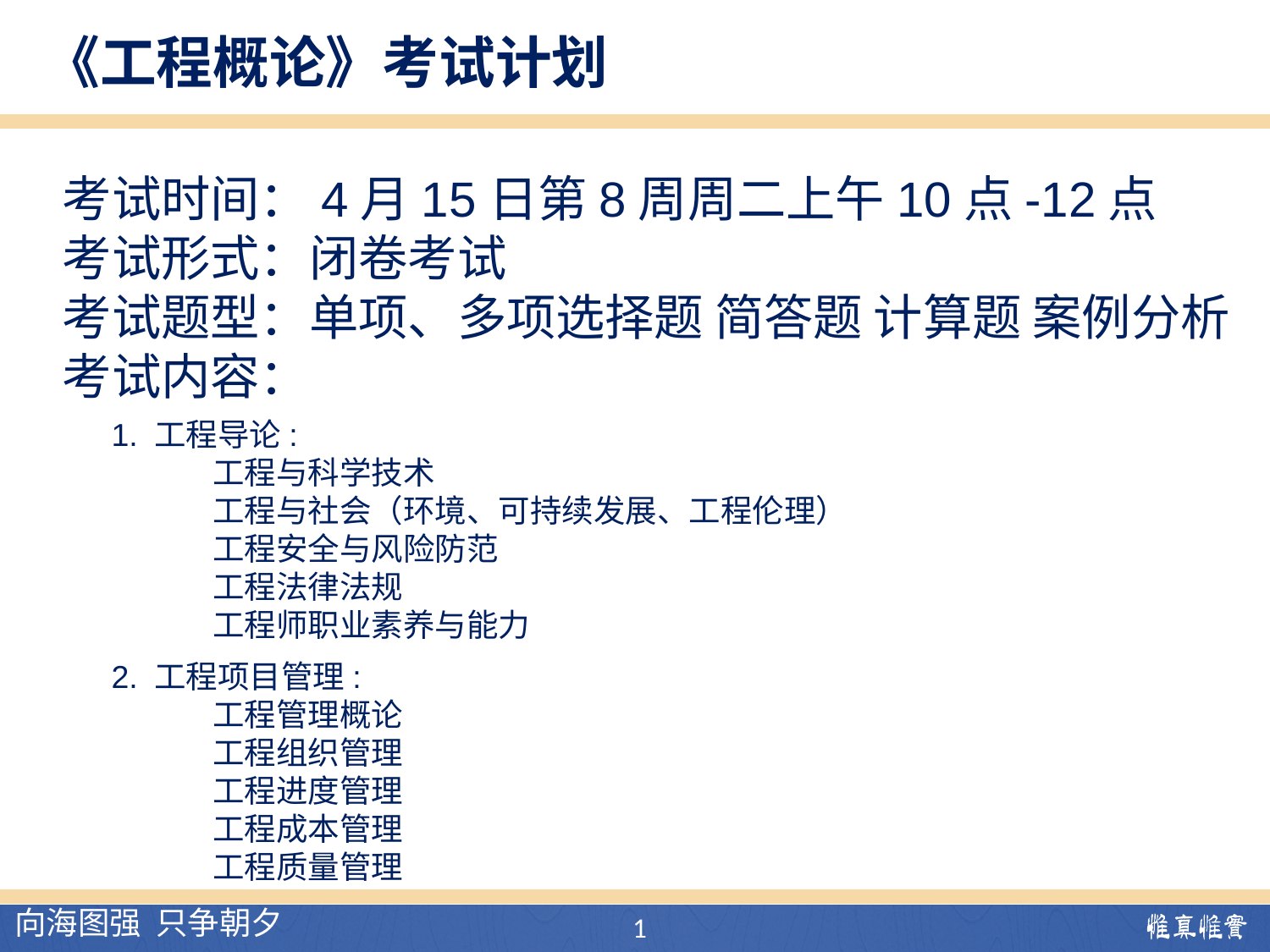

《工程概论》考试计划
考试时间：4月15日第8周周二上午10点-12点
考试形式：闭卷考试
考试题型：单项、多项选择题 简答题 计算题 案例分析
考试内容：
1. 工程导论:
             工程与科学技术
             工程与社会（环境、可持续发展、工程伦理）
             工程安全与风险防范
             工程法律法规
             工程师职业素养与能力
2. 工程项目管理:
             工程管理概论
             工程组织管理
             工程进度管理
             工程成本管理
             工程质量管理
1